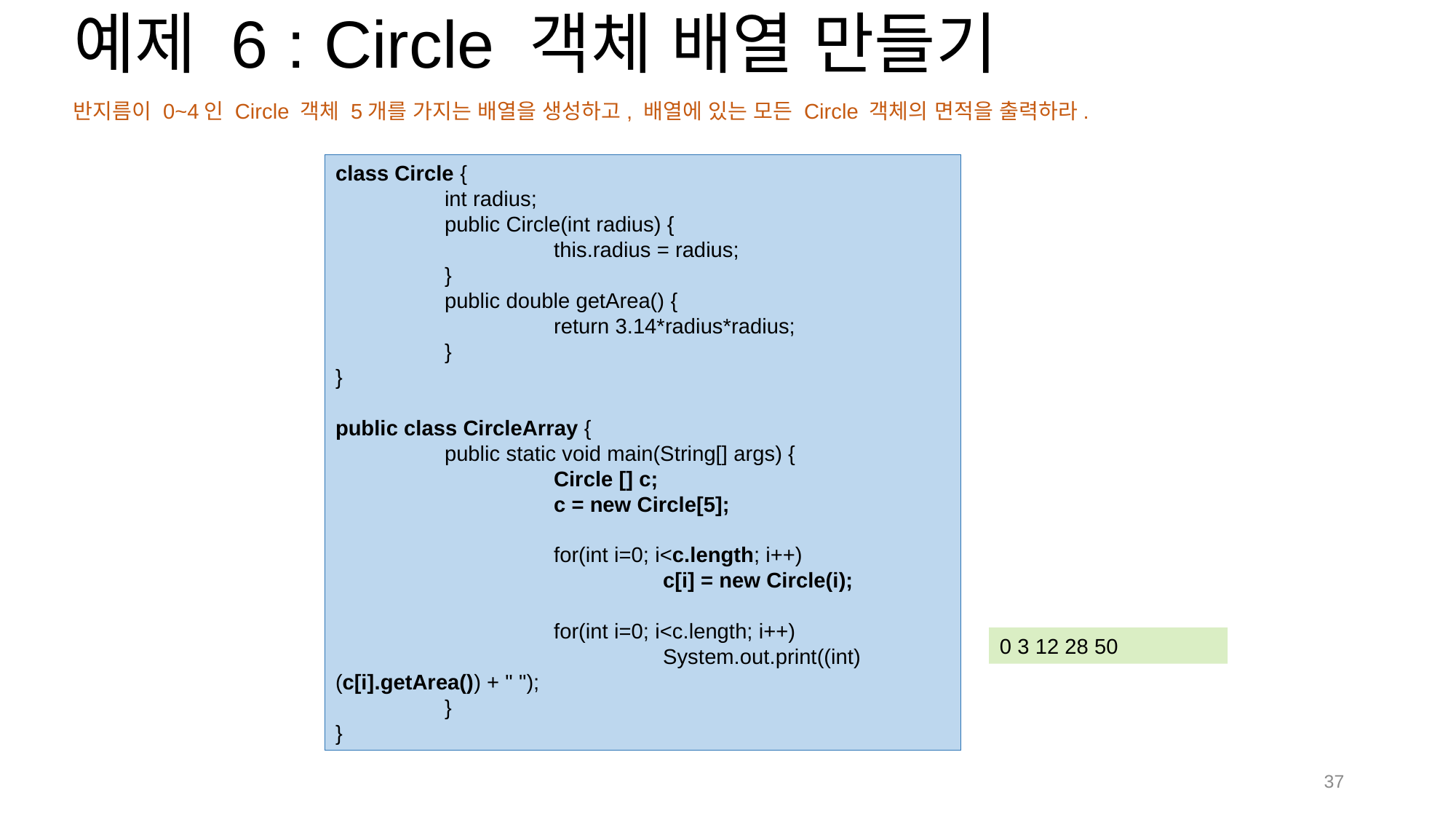

# 예제 6 : Circle 객체 배열 만들기
반지름이 0~4인 Circle 객체 5개를 가지는 배열을 생성하고, 배열에 있는 모든 Circle 객체의 면적을 출력하라.
class Circle {
	int radius;
	public Circle(int radius) {
		this.radius = radius;
	}
	public double getArea() {
		return 3.14*radius*radius;
	}
}

public class CircleArray {
	public static void main(String[] args) {
		Circle [] c;
		c = new Circle[5];

		for(int i=0; i<c.length; i++)
			c[i] = new Circle(i);

		for(int i=0; i<c.length; i++)
			System.out.print((int)(c[i].getArea()) + " ");
	}
}
0 3 12 28 50
37